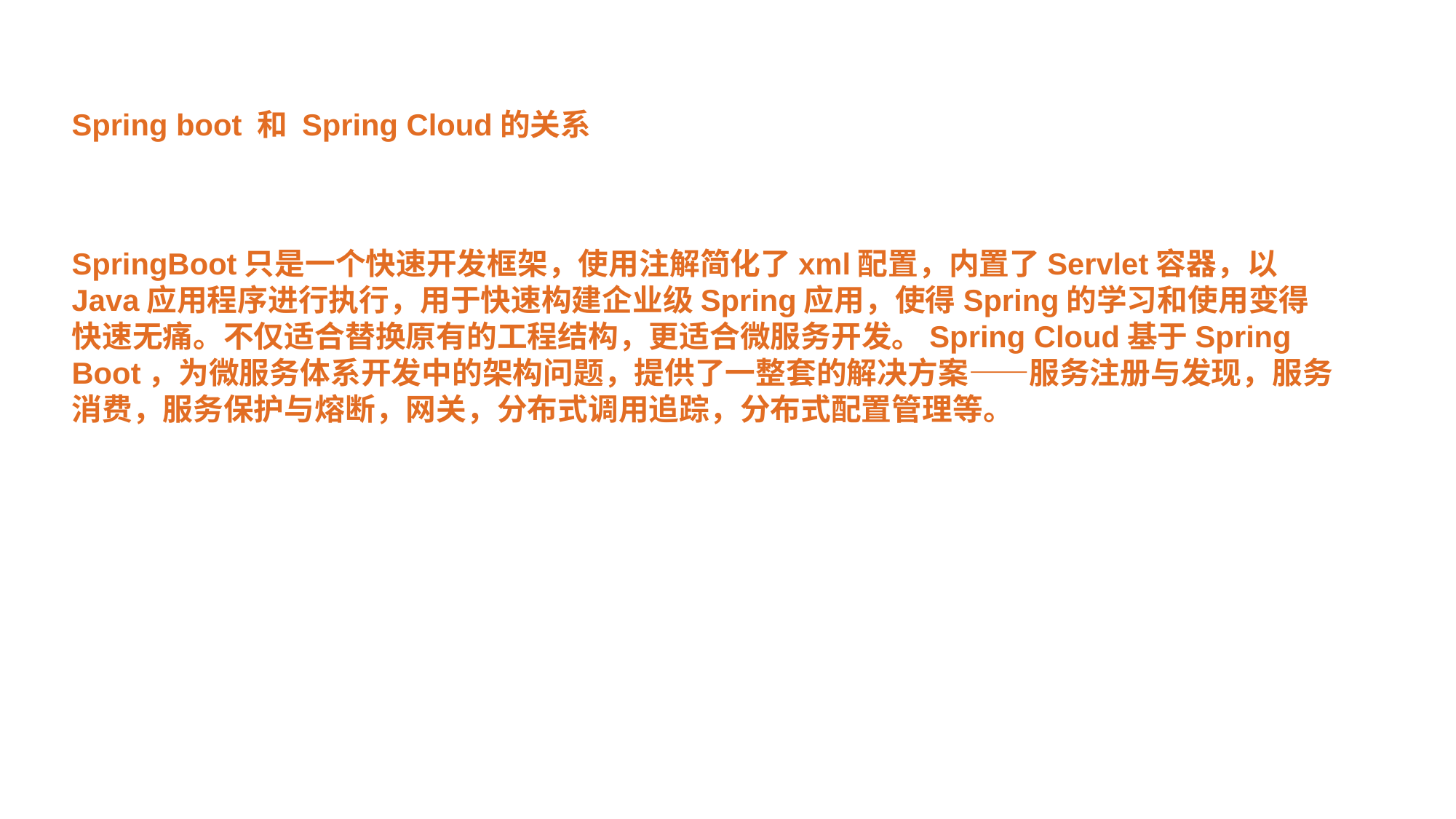

Spring boot 和 Spring Cloud的关系
SpringBoot只是一个快速开发框架，使用注解简化了xml配置，内置了Servlet容器，以Java应用程序进行执行，用于快速构建企业级Spring应用，使得Spring的学习和使用变得快速无痛。不仅适合替换原有的工程结构，更适合微服务开发。Spring Cloud基于Spring Boot，为微服务体系开发中的架构问题，提供了一整套的解决方案——服务注册与发现，服务消费，服务保护与熔断，网关，分布式调用追踪，分布式配置管理等。